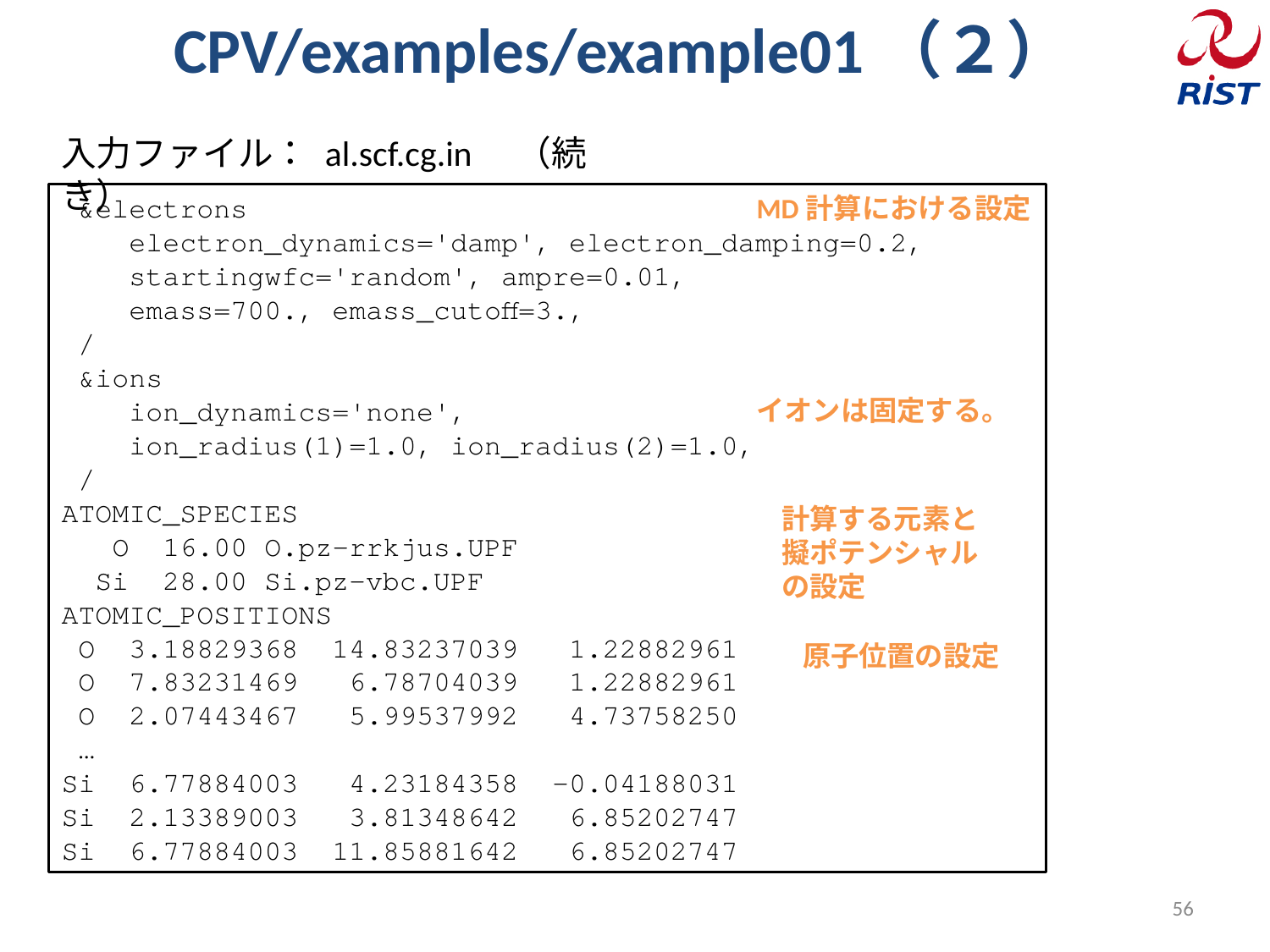

# CPV/examples/example01（２）
入力ファイル： al.scf.cg.in　（続き）
 &electrons
    electron_dynamics='damp', electron_damping=0.2,
    startingwfc='random', ampre=0.01,
    emass=700., emass_cutoff=3.,
 /
 &ions
    ion_dynamics='none',
    ion_radius(1)=1.0, ion_radius(2)=1.0,
 /
ATOMIC_SPECIES
   O  16.00 O.pz-rrkjus.UPF
  Si  28.00 Si.pz-vbc.UPF
ATOMIC_POSITIONS
 O  3.18829368  14.83237039   1.22882961
 O  7.83231469   6.78704039   1.22882961
 O  2.07443467   5.99537992   4.73758250
 …
Si  6.77884003   4.23184358  -0.04188031
Si  2.13389003   3.81348642   6.85202747
Si  6.77884003  11.85881642   6.85202747
MD計算における設定
イオンは固定する。
計算する元素と擬ポテンシャルの設定
原子位置の設定
56